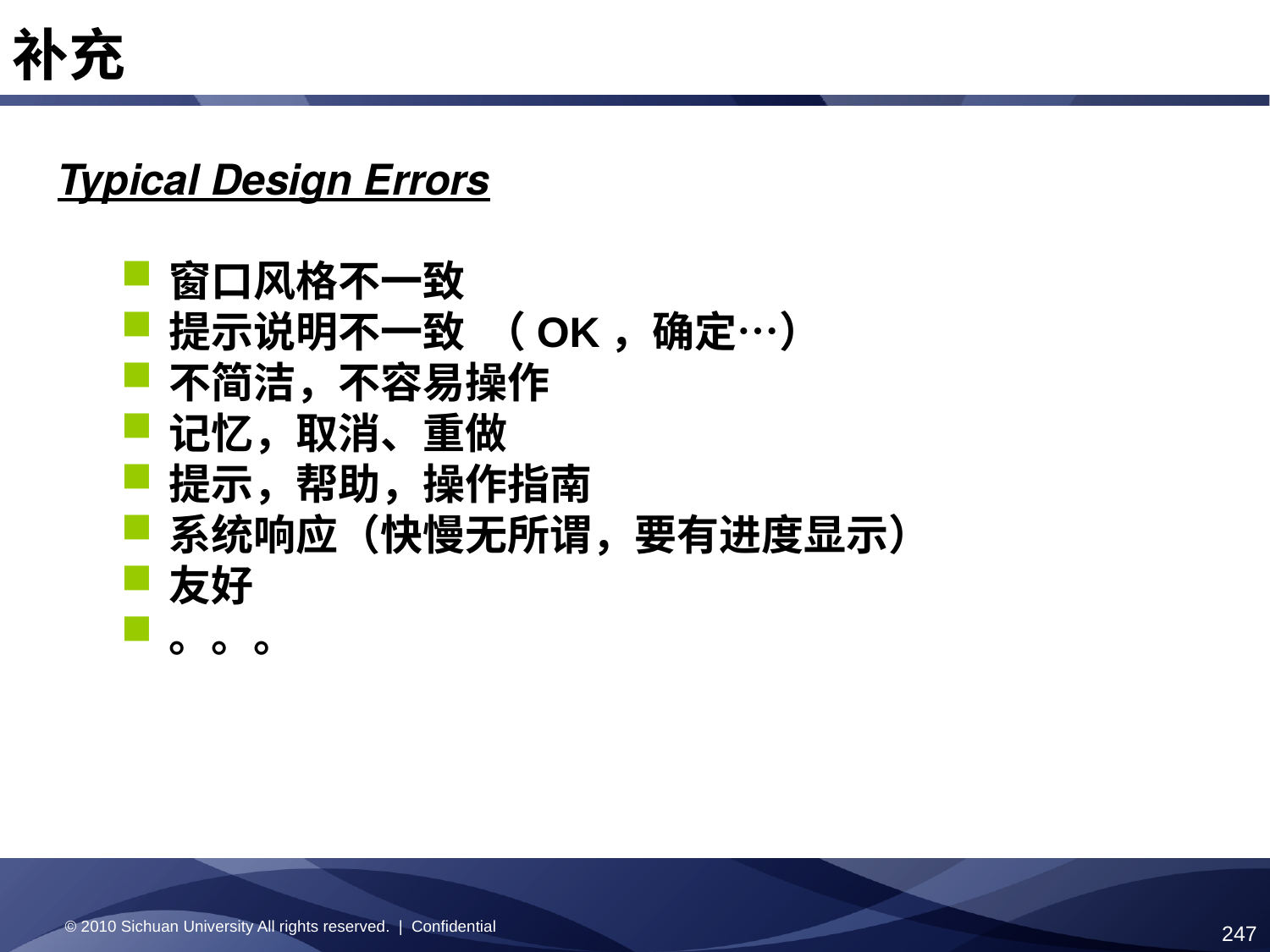

补充
Typical Design Errors

窗口风格不一致
提示说明不一致  （OK，确定…）
不简洁，不容易操作
记忆，取消、重做
提示，帮助，操作指南
系统响应（快慢无所谓，要有进度显示）
友好
。。。

© 2010 Sichuan University All rights reserved.  |  Confidential
247